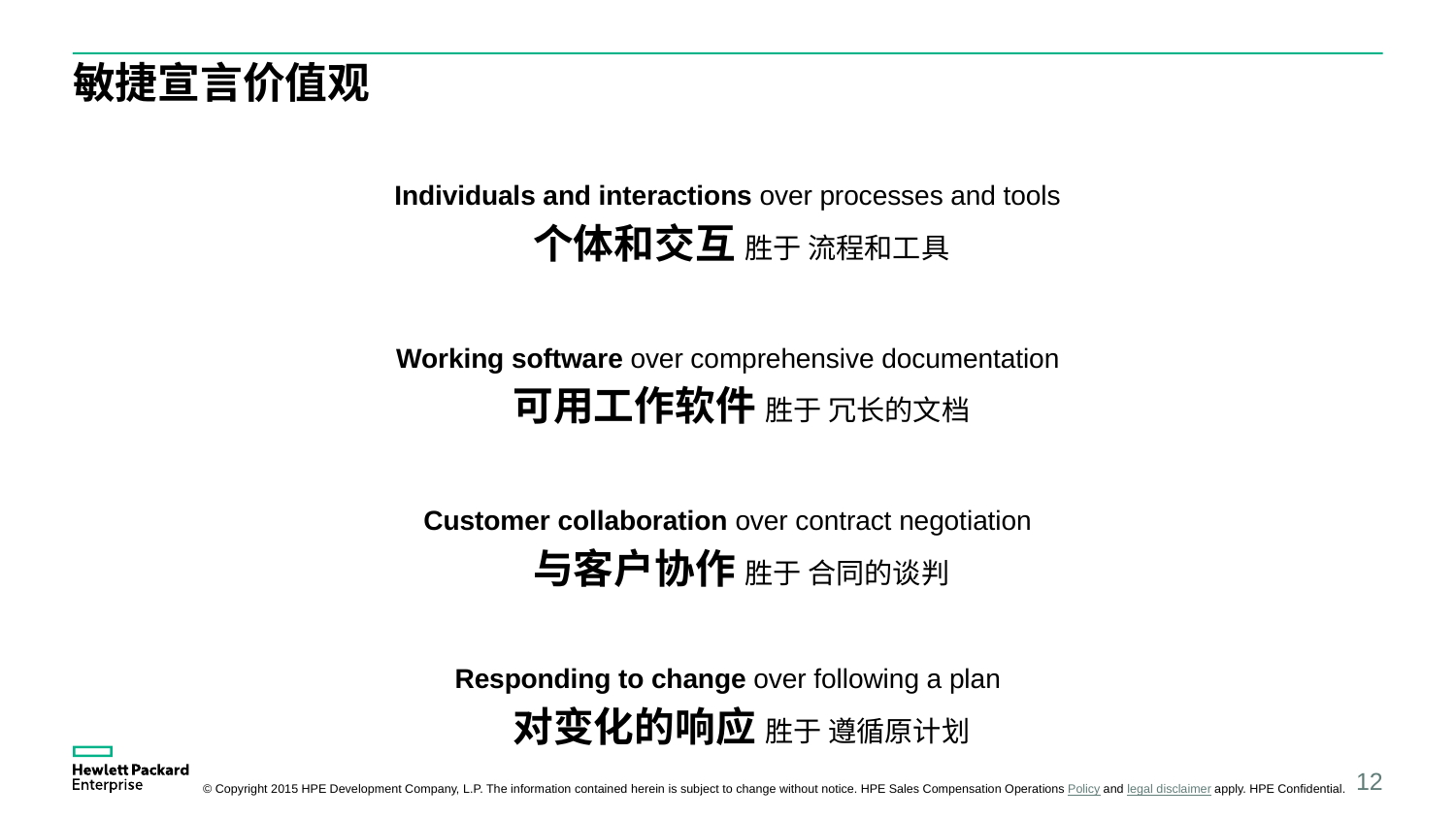

# 敏捷宣言价值观
Individuals and interactions over processes and tools
个体和交互 胜于 流程和工具

Working software over comprehensive documentation
可用工作软件 胜于 冗长的文档

Customer collaboration over contract negotiation
与客户协作 胜于 合同的谈判

Responding to change over following a plan
对变化的响应 胜于 遵循原计划

12